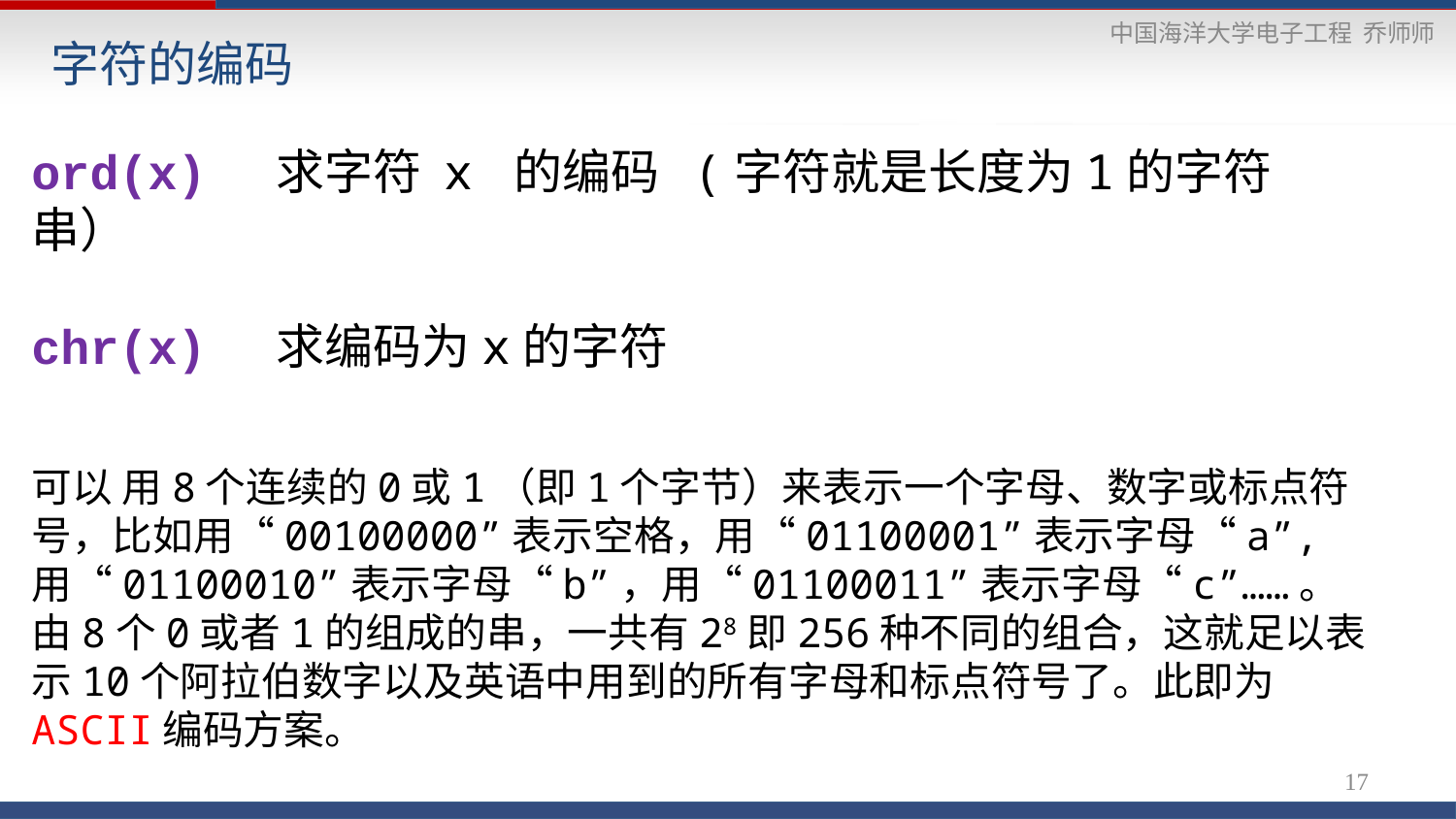

# 字符的编码
ord(x)  求字符 x 的编码  (字符就是长度为1的字符串）

chr(x)  求编码为x的字符

可以 用8个连续的0或1（即1个字节）来表示一个字母、数字或标点符号，比如用“00100000”表示空格，用“01100001”表示字母“a”,用“01100010”表示字母“b”，用“01100011”表示字母“c”……。由8个0或者1的组成的串，一共有28即256种不同的组合，这就足以表示10个阿拉伯数字以及英语中用到的所有字母和标点符号了。此即为ASCII编码方案。

17